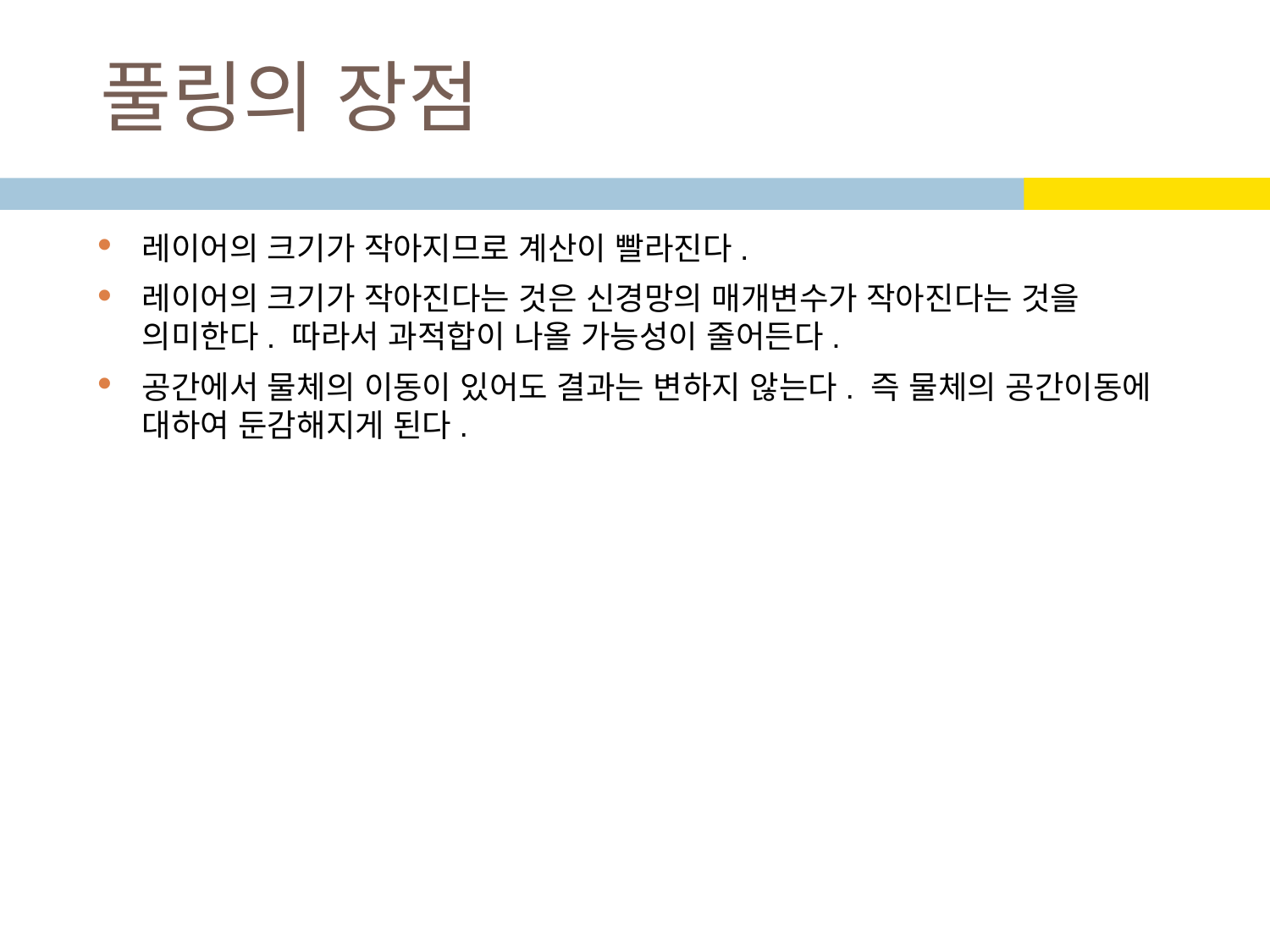

# 풀링의 장점
레이어의 크기가 작아지므로 계산이 빨라진다.
레이어의 크기가 작아진다는 것은 신경망의 매개변수가 작아진다는 것을 의미한다. 따라서 과적합이 나올 가능성이 줄어든다.
공간에서 물체의 이동이 있어도 결과는 변하지 않는다. 즉 물체의 공간이동에 대하여 둔감해지게 된다.